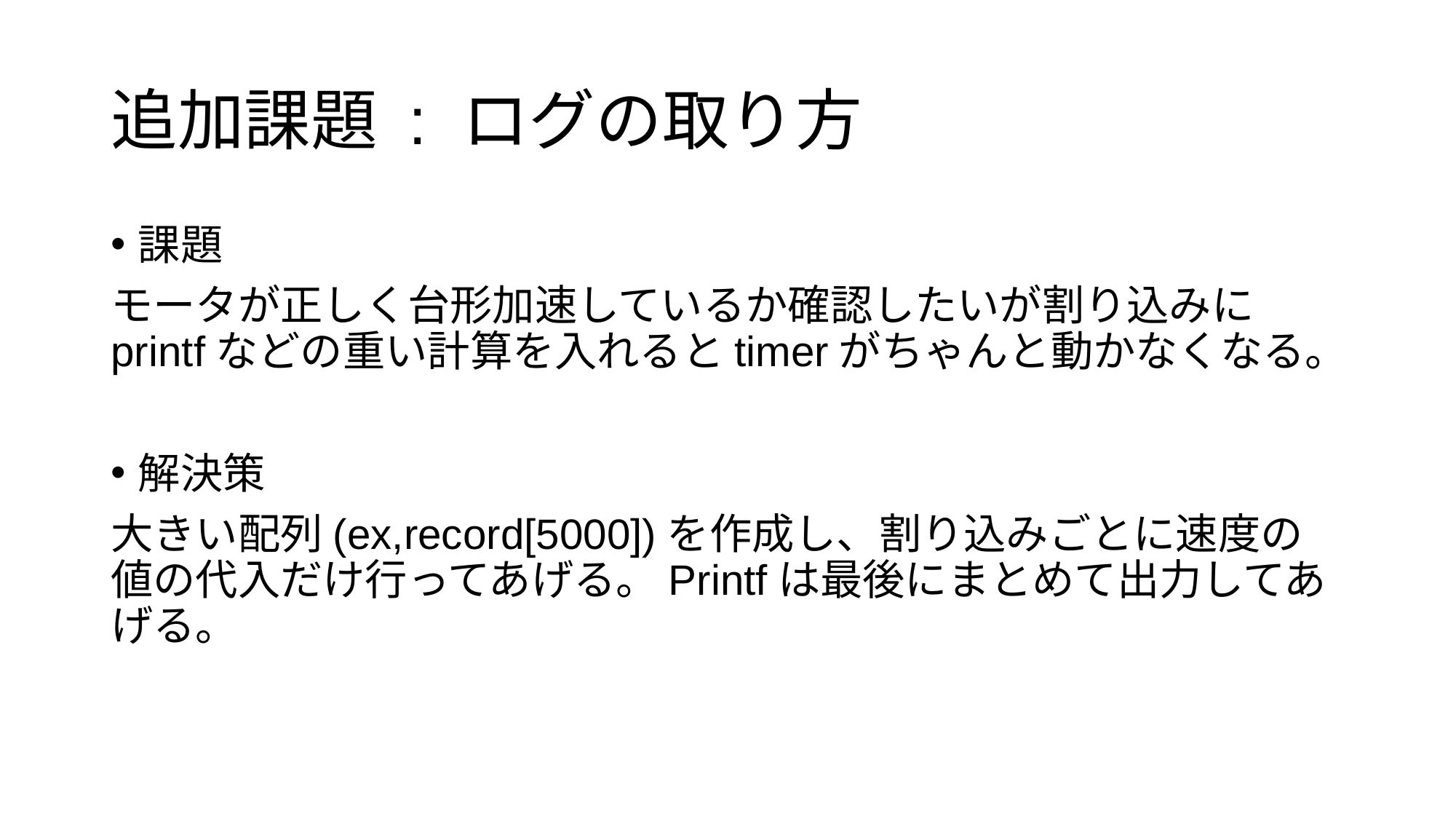

# 追加課題 : ログの取り方
課題
モータが正しく台形加速しているか確認したいが割り込みにprintfなどの重い計算を入れるとtimerがちゃんと動かなくなる。

解決策
大きい配列(ex,record[5000])を作成し、割り込みごとに速度の値の代入だけ行ってあげる。Printfは最後にまとめて出力してあげる。